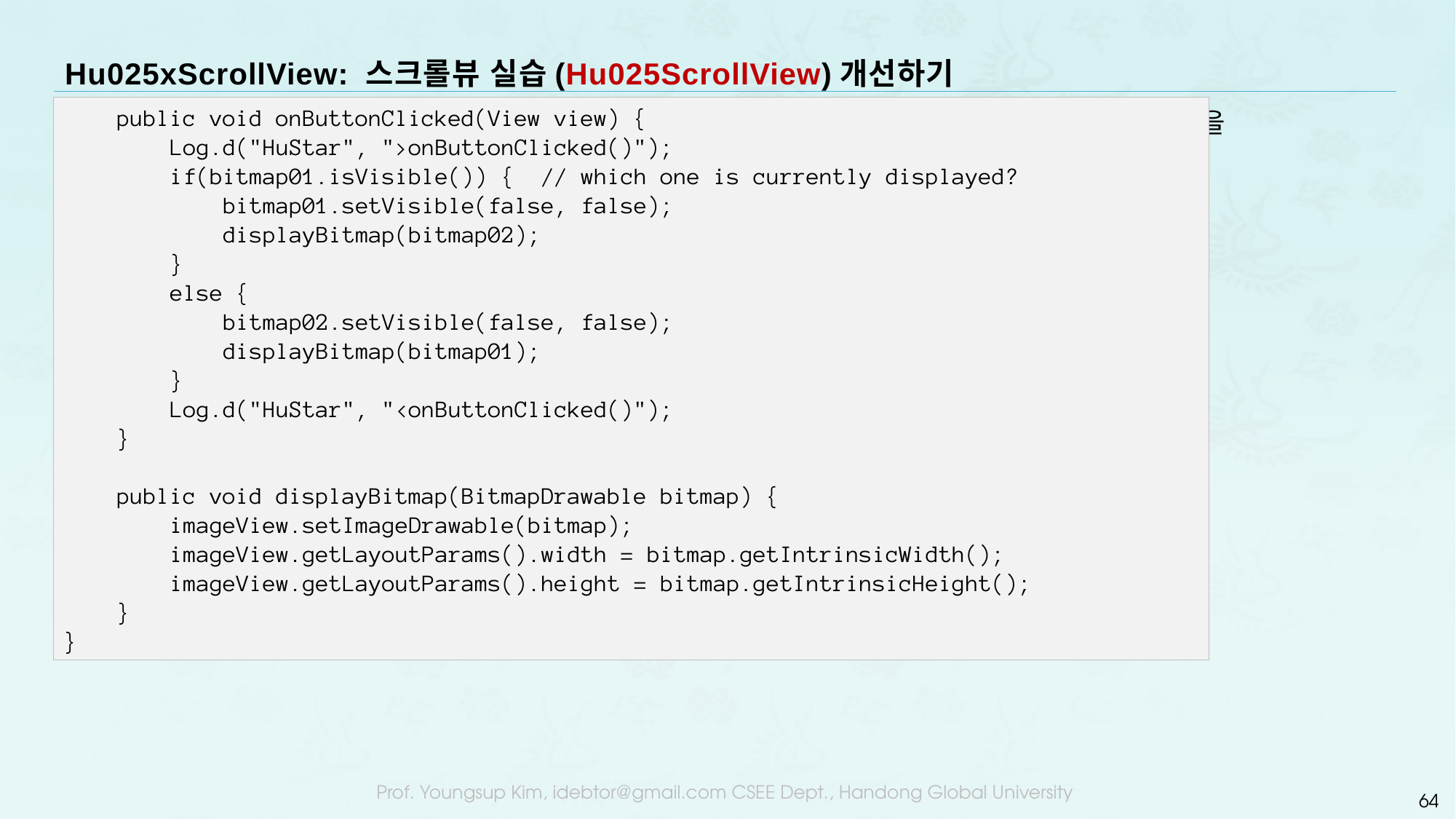

# Hu025xScrollView: 스크롤뷰 실습(Hu025ScrollView)개선하기
    public void onButtonClicked(View view) {
        Log.d("HuStar", ">onButtonClicked()");
        if(bitmap01.isVisible()) {  // which one is currently displayed?
            bitmap01.setVisible(false, false);
            displayBitmap(bitmap02);
        }
        else {
            bitmap02.setVisible(false, false);
            displayBitmap(bitmap01);
        }
        Log.d("HuStar", "<onButtonClicked()");
    }

    public void displayBitmap(BitmapDrawable bitmap) {
        imageView.setImageDrawable(bitmap);
        imageView.getLayoutParams().width = bitmap.getIntrinsicWidth();
        imageView.getLayoutParams().height = bitmap.getIntrinsicHeight();
    }
}
Hu025ScrollView 프로젝트에서 주어진 코드는 이미지를 한번만 바꿀 수 있습니다. 이제는 버튼을
64